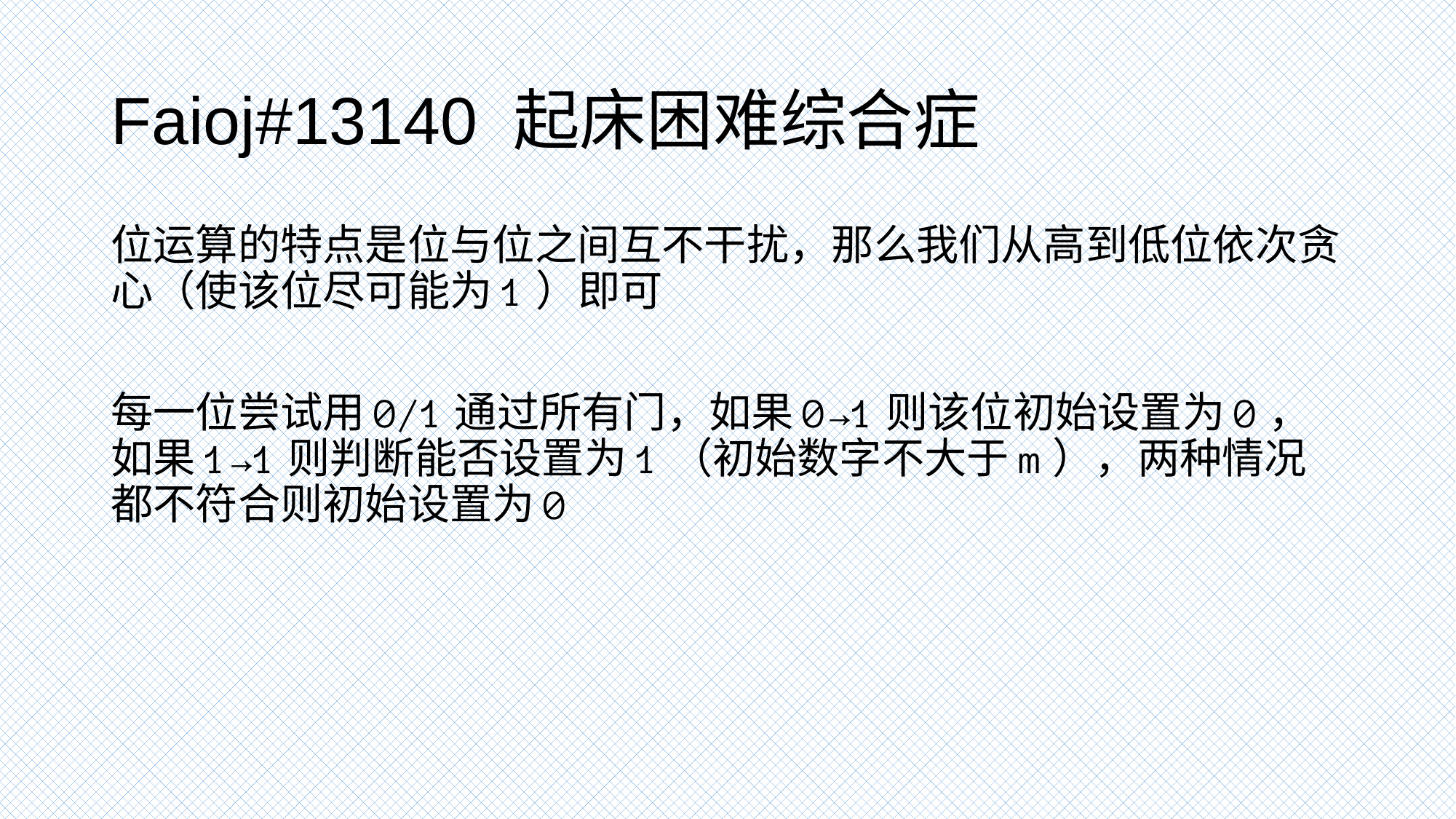

# Faioj#13140 起床困难综合症
位运算的特点是位与位之间互不干扰，那么我们从高到低位依次贪心（使该位尽可能为1）即可

每一位尝试用0/1通过所有门，如果0→1则该位初始设置为0，如果1→1则判断能否设置为1（初始数字不大于m），两种情况都不符合则初始设置为0